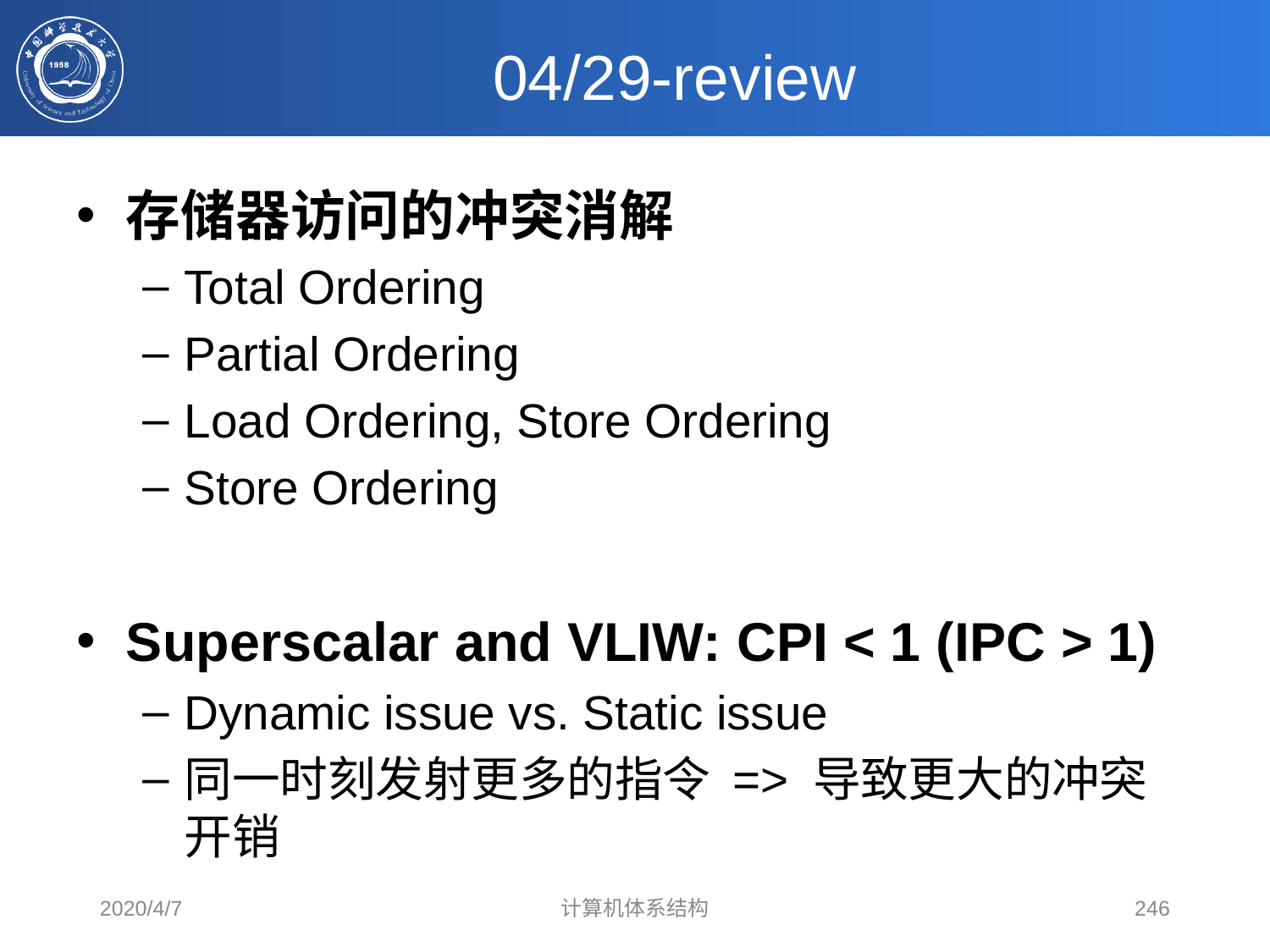

# 04/29-review
存储器访问的冲突消解
Total Ordering
Partial Ordering
Load Ordering, Store Ordering
Store Ordering

Superscalar and VLIW: CPI < 1 (IPC > 1)
Dynamic issue vs. Static issue
同一时刻发射更多的指令 => 导致更大的冲突开销
2020/4/7
计算机体系结构
246